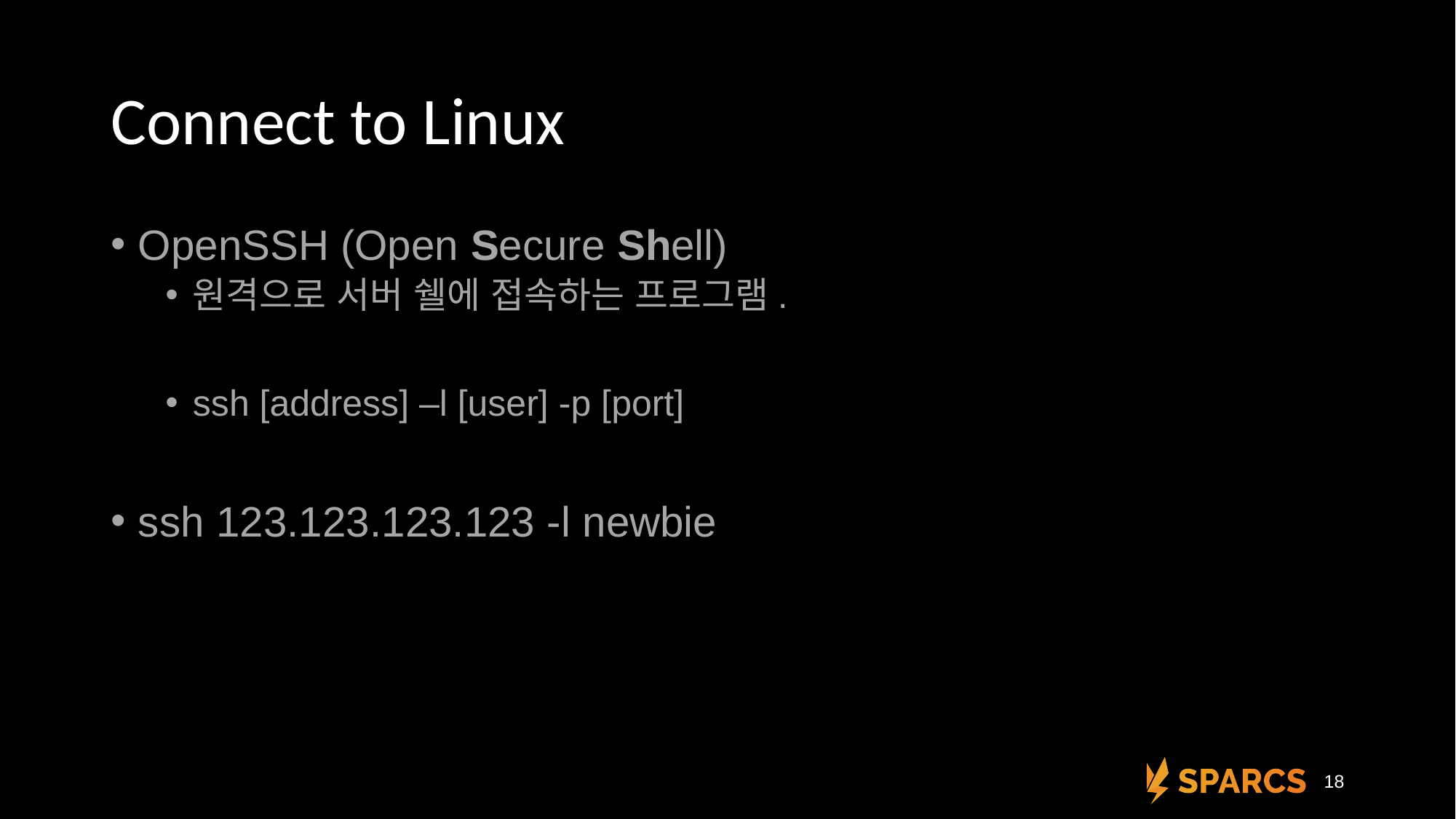

# Connect to Linux
OpenSSH (Open Secure Shell)
원격으로 서버 쉘에 접속하는 프로그램.

ssh [address] –l [user] -p [port]

ssh 123.123.123.123 -l newbie

18